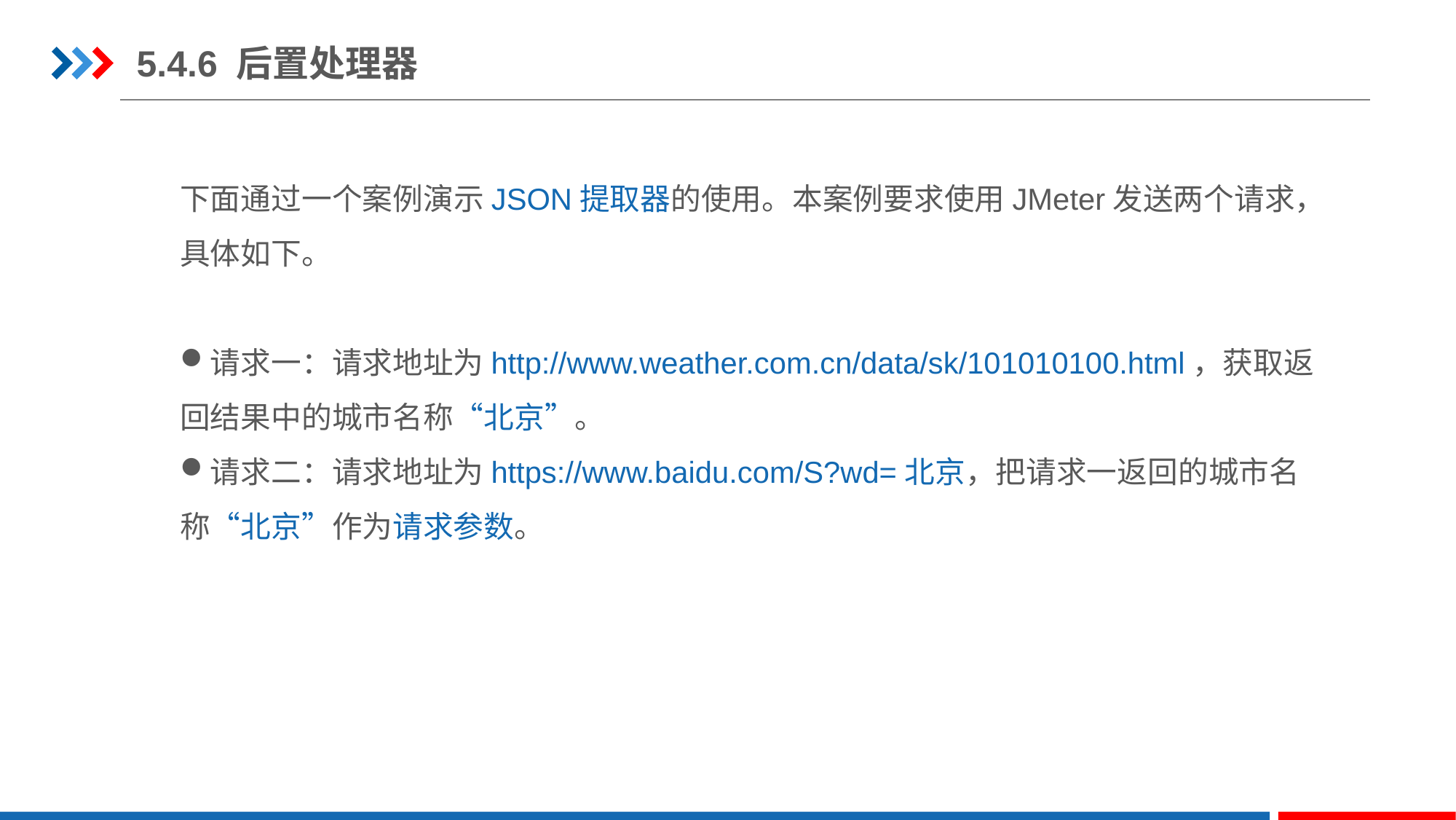

5.4.6 后置处理器
下面通过一个案例演示JSON提取器的使用。本案例要求使用JMeter发送两个请求，具体如下。

请求一：请求地址为http://www.weather.com.cn/data/sk/101010100.html，获取返回结果中的城市名称“北京”。
请求二：请求地址为https://www.baidu.com/S?wd=北京，把请求一返回的城市名称“北京”作为请求参数。